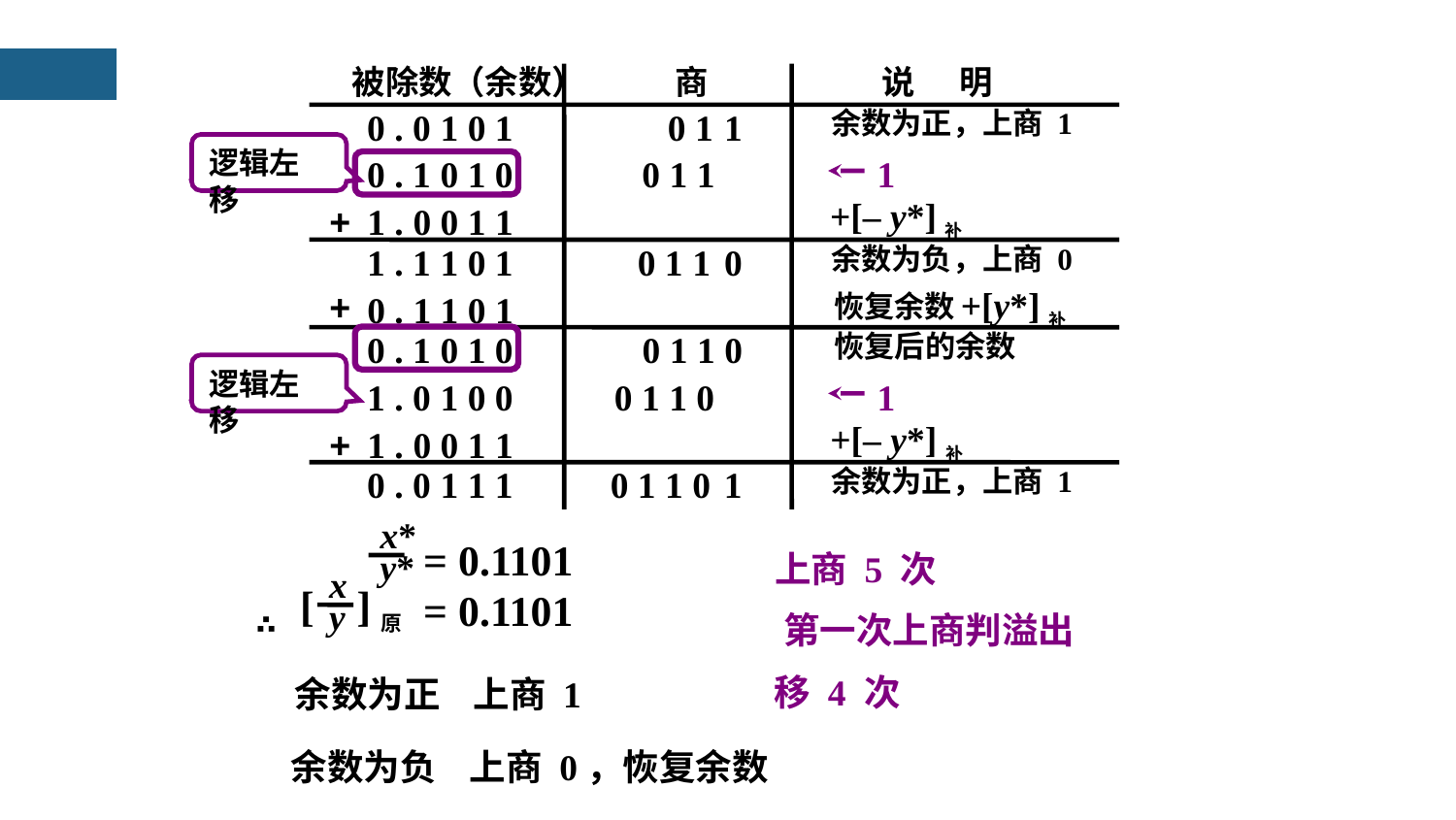

被除数（余数）            商                       说      明

0 . 0 1 0 1
0 1
余数为正，上商 1
1
逻辑左移
0 . 1 0 1 0
0 1 1
1

+[– y*]补
+
1 . 0 0 1 1
1 . 1 1 0 1
0 1 1
余数为负，上商 0
0

+[y*]补
+
0 . 1 1 0 1
恢复余数
0 . 1 0 1 0
0 1 1 0
恢复后的余数

逻辑左移
1 . 0 1 0 0
0 1 1 0
1

+[– y*]补
1 . 0 0 1 1
+
0 . 0 1 1 1
0 1 1 0
余数为正，上商 1
1

x*
y*

= 0.1101
上商 5 次
x
y

[    ]原
= 0.1101
∴
第一次上商判溢出
移 4 次
余数为正    上商 1
余数为负    上商 0，恢复余数